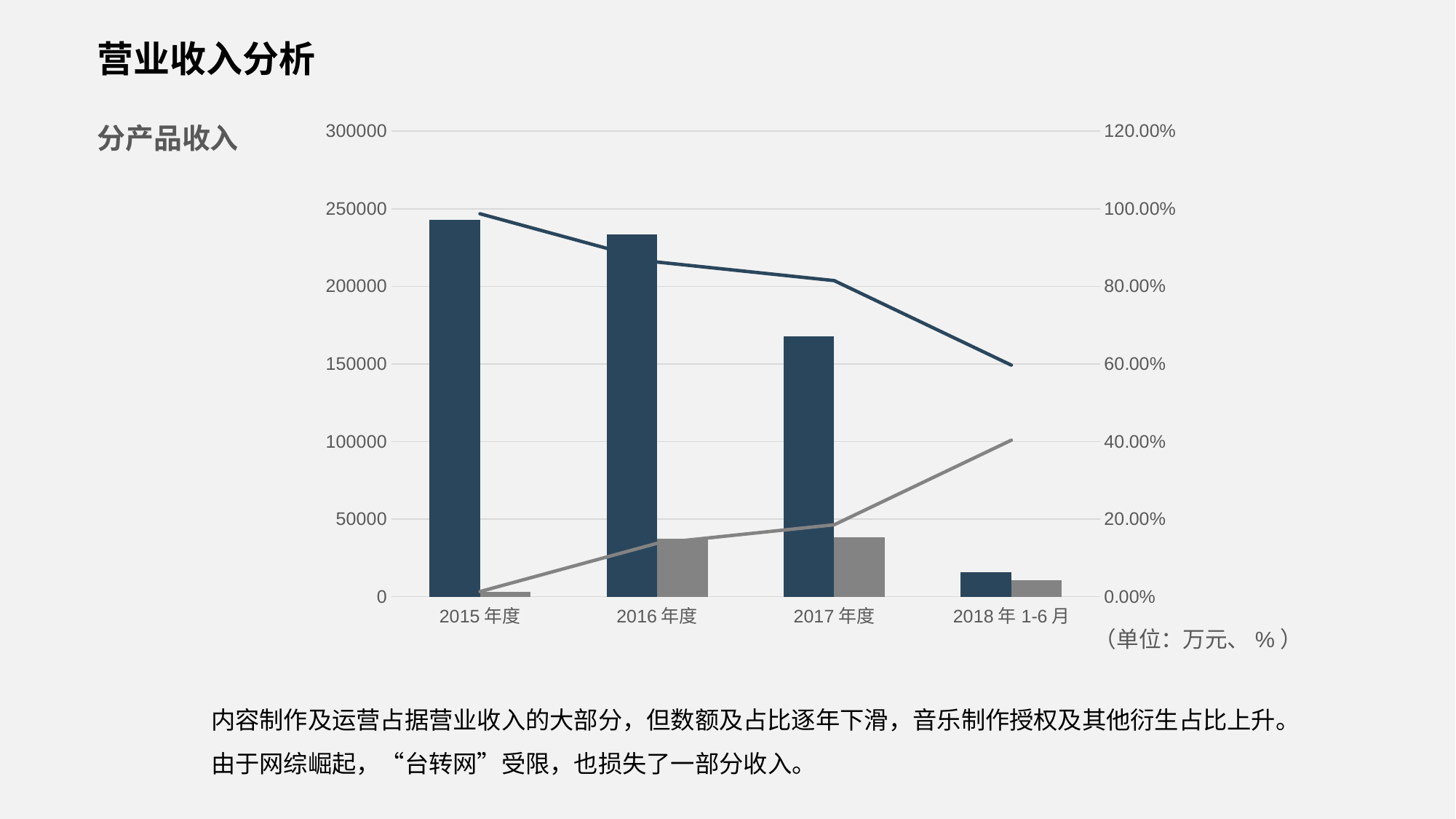

营业收入分析

分产品收入

### Chart

| Category | 内容制作及运营 | 音乐制作授权及其他衍生 | 内容制作及运营占比 | 音乐制作授权及其他衍生占比 |
|---|---|---|---|---|
| 2015年度 | 243012.19 | 3176.14 | 0.9871 | 0.0129 |
| 2016年度 | 233425.78 | 37177.81 | 0.8626 | 0.1374 |
| 2017年度 | 167725.22 | 38116.75 | 0.8148 | 0.1852 |
| 2018年1-6月 | 15797.46 | 10672.72 | 0.5968 | 0.4032 |
（单位：万元、%）
内容制作及运营占据营业收入的大部分，但数额及占比逐年下滑，音乐制作授权及其他衍生占比上升。
由于网综崛起，“台转网”受限，也损失了一部分收入。